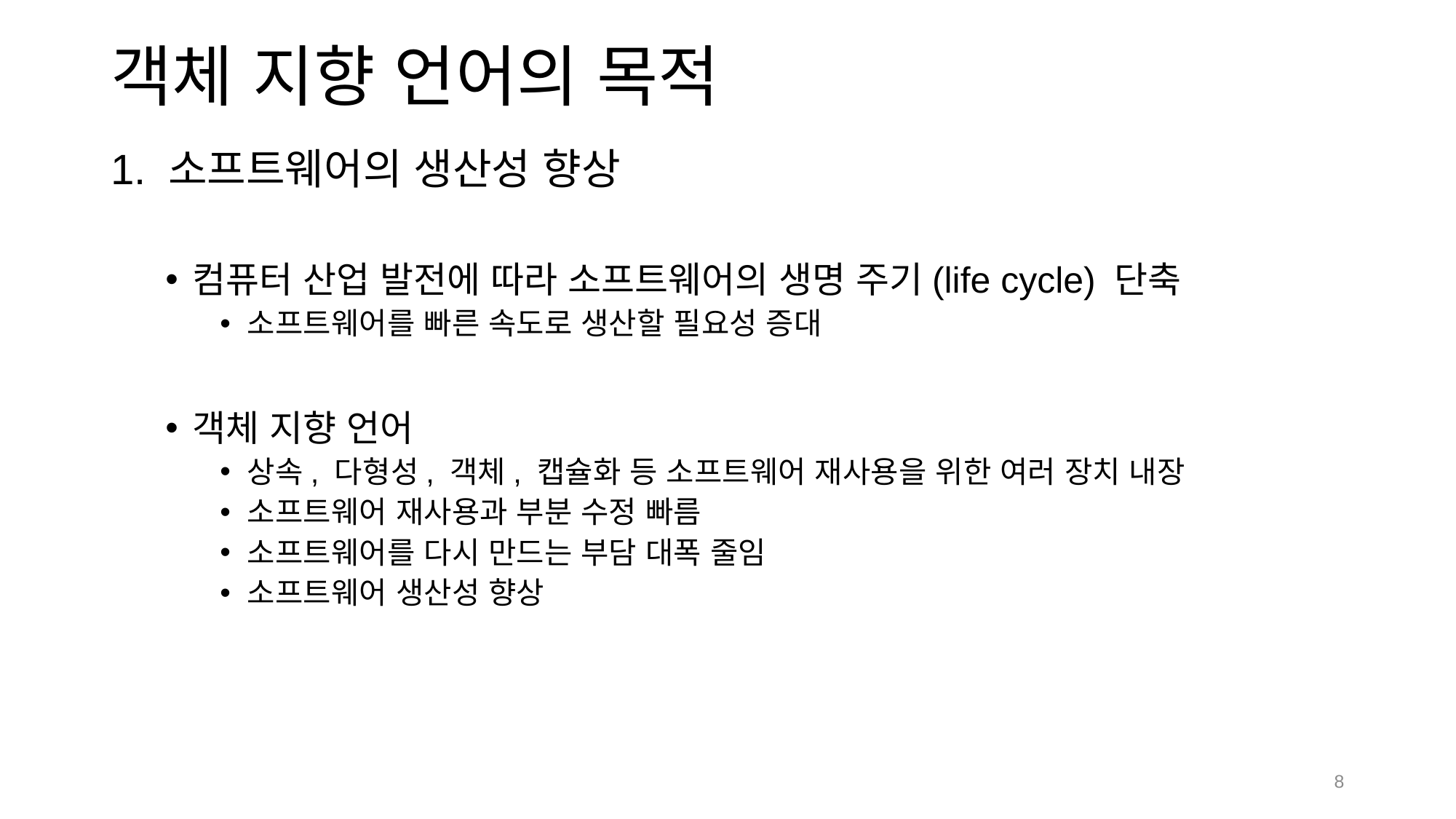

# 객체 지향 언어의 목적
1. 소프트웨어의 생산성 향상

컴퓨터 산업 발전에 따라 소프트웨어의 생명 주기(life cycle) 단축
소프트웨어를 빠른 속도로 생산할 필요성 증대

객체 지향 언어
상속, 다형성, 객체, 캡슐화 등 소프트웨어 재사용을 위한 여러 장치 내장
소프트웨어 재사용과 부분 수정 빠름
소프트웨어를 다시 만드는 부담 대폭 줄임
소프트웨어 생산성 향상
8